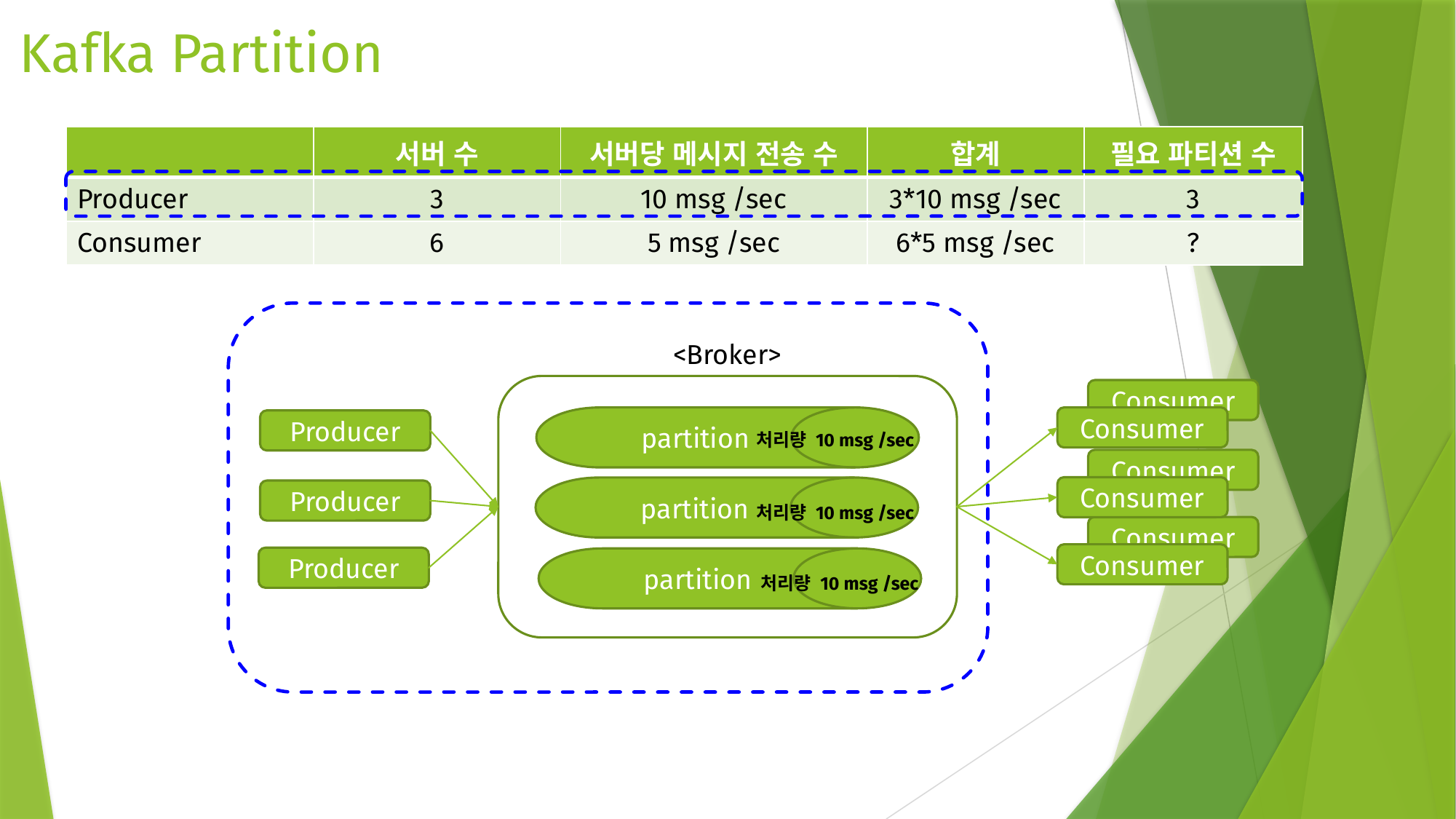

# Kafka Partition
|  | 서버 수 | 서버당 메시지 전송 수 | 합계 | 필요 파티션 수 |
| --- | --- | --- | --- | --- |
| Producer | 3 | 10 msg /sec | 3\*10 msg /sec | 3 |
| Consumer | 6 | 5 msg /sec | 6\*5 msg /sec | ? |

<Broker>

Consumer
partition
Consumer
Producer
처리량 10 msg /sec
Consumer
Consumer
partition
Producer
처리량 10 msg /sec
Consumer
Consumer
Producer
partition
처리량 10 msg /sec